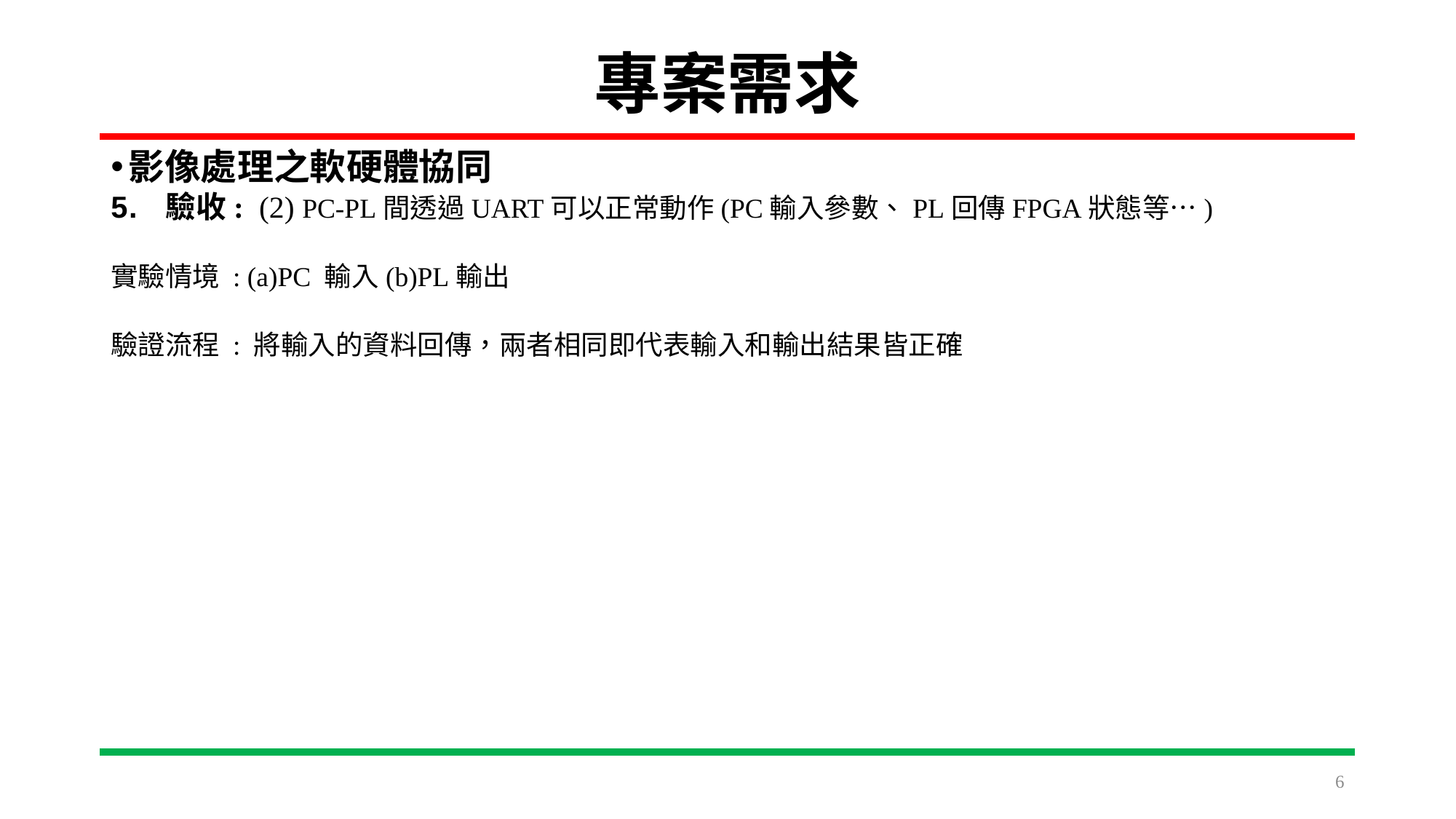

# 專案需求
影像處理之軟硬體協同
驗收:  (2) PC-PL間透過UART可以正常動作(PC輸入參數、PL回傳FPGA狀態等…)

實驗情境 : (a)PC 輸入(b)PL輸出

驗證流程 : 將輸入的資料回傳，兩者相同即代表輸入和輸出結果皆正確
6